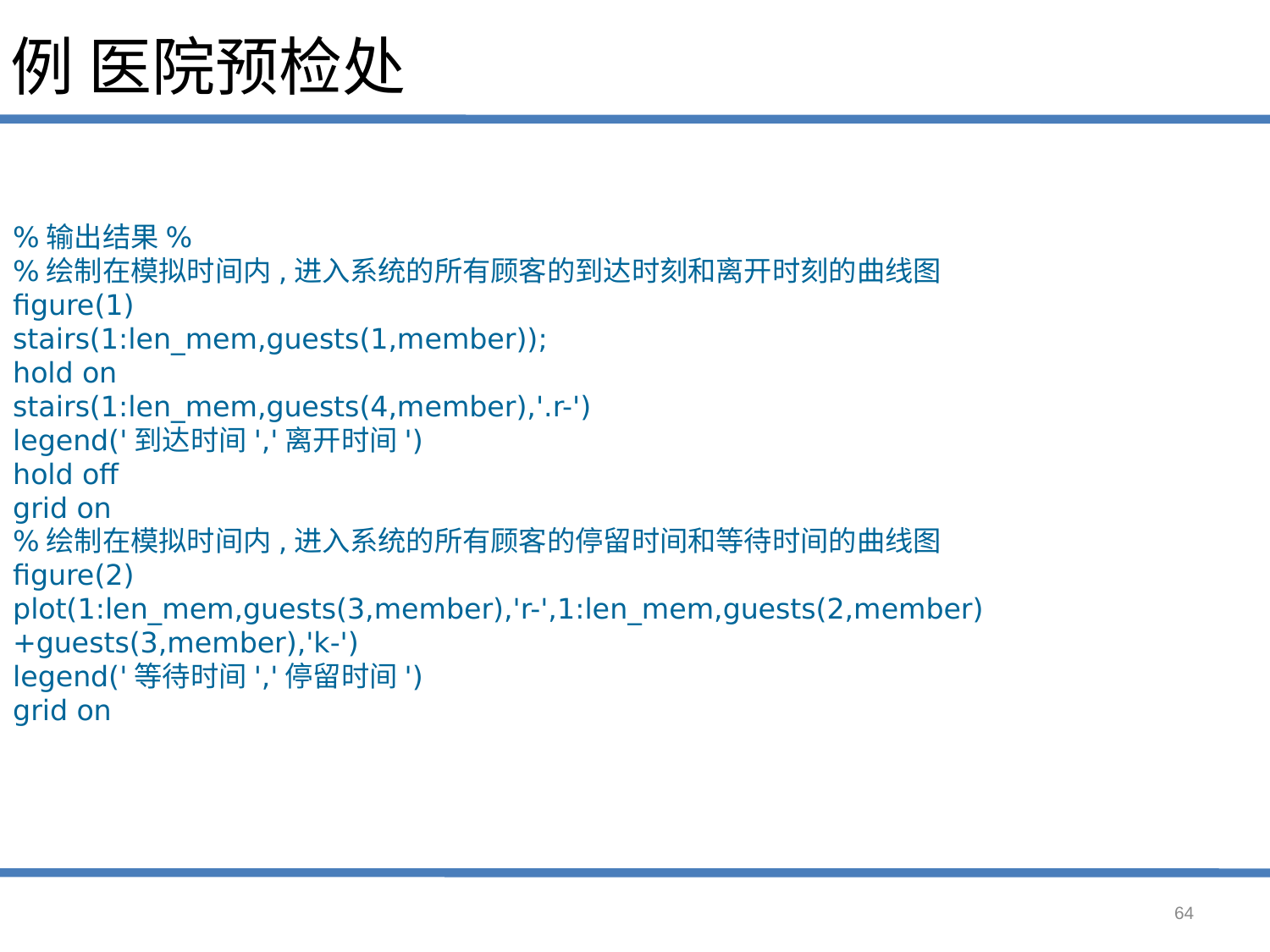

# 例 医院预检处
%输出结果%
%绘制在模拟时间内,进入系统的所有顾客的到达时刻和离开时刻的曲线图
figure(1)
stairs(1:len_mem,guests(1,member));
hold on
stairs(1:len_mem,guests(4,member),'.r-')
legend('到达时间','离开时间')
hold off
grid on
%绘制在模拟时间内,进入系统的所有顾客的停留时间和等待时间的曲线图
figure(2)
plot(1:len_mem,guests(3,member),'r-',1:len_mem,guests(2,member)+guests(3,member),'k-')
legend('等待时间','停留时间')
grid on
64